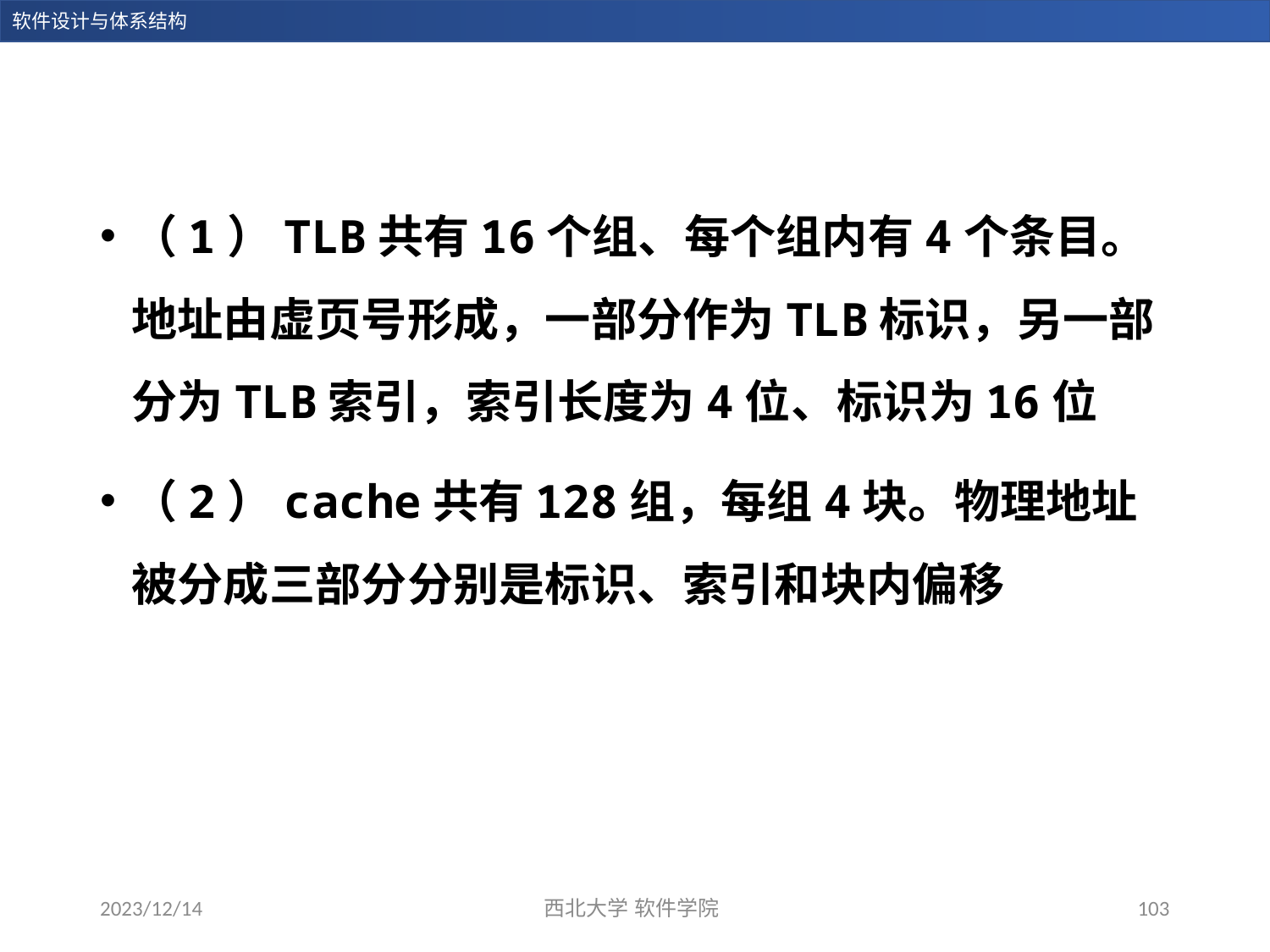

（1）TLB共有16个组、每个组内有4个条目。地址由虚页号形成，一部分作为TLB标识，另一部分为TLB索引，索引长度为4位、标识为16位
（2）cache共有128组，每组4块。物理地址被分成三部分分别是标识、索引和块内偏移
2023/12/14
西北大学 软件学院
103